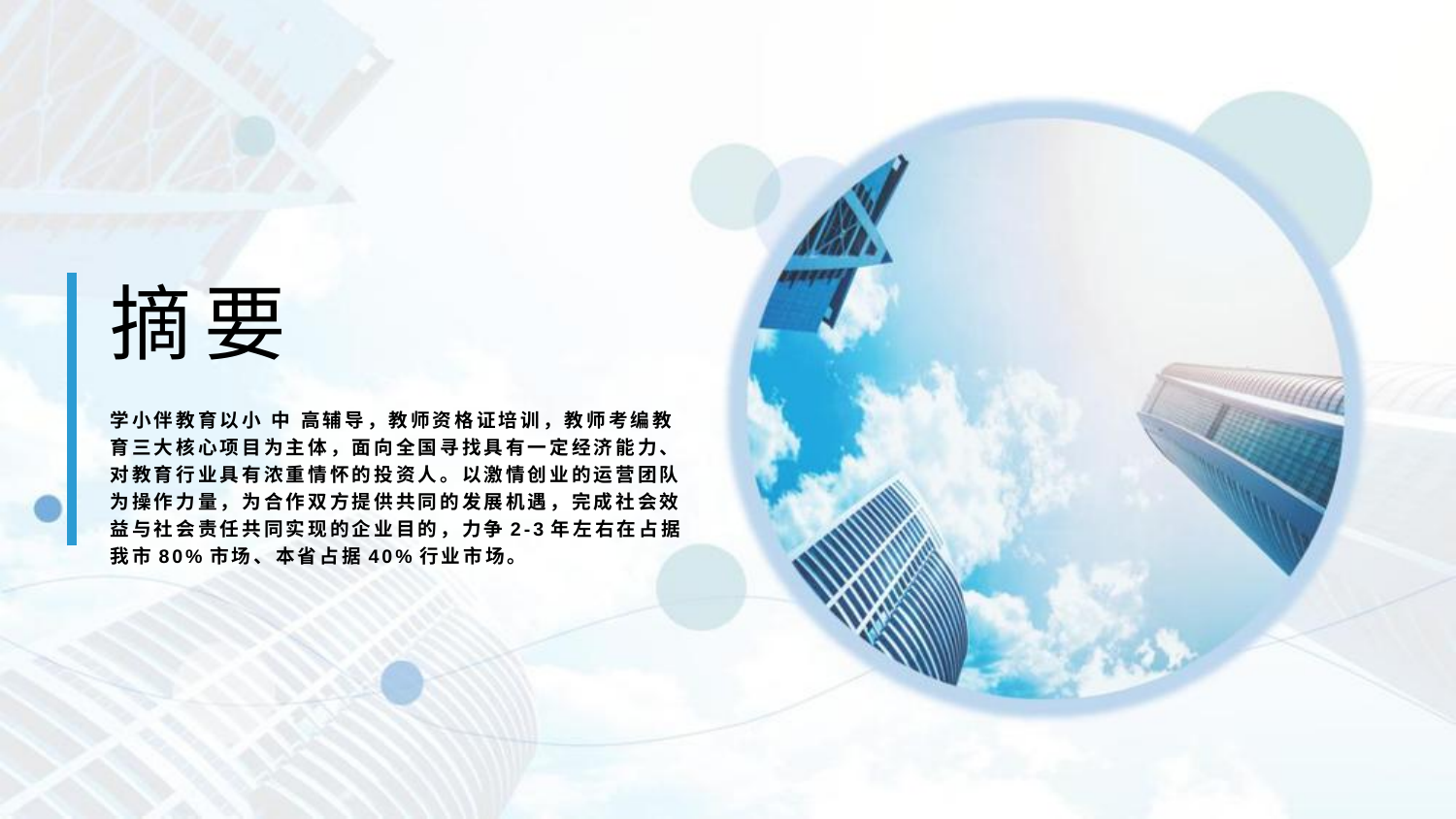

摘要
学小伴教育以小 中 高辅导，教师资格证培训，教师考编教育三大核心项目为主体，面向全国寻找具有一定经济能力、对教育行业具有浓重情怀的投资人。以激情创业的运营团队为操作力量，为合作双方提供共同的发展机遇，完成社会效益与社会责任共同实现的企业目的，力争2-3年左右在占据我市80%市场、本省占据40%行业市场。